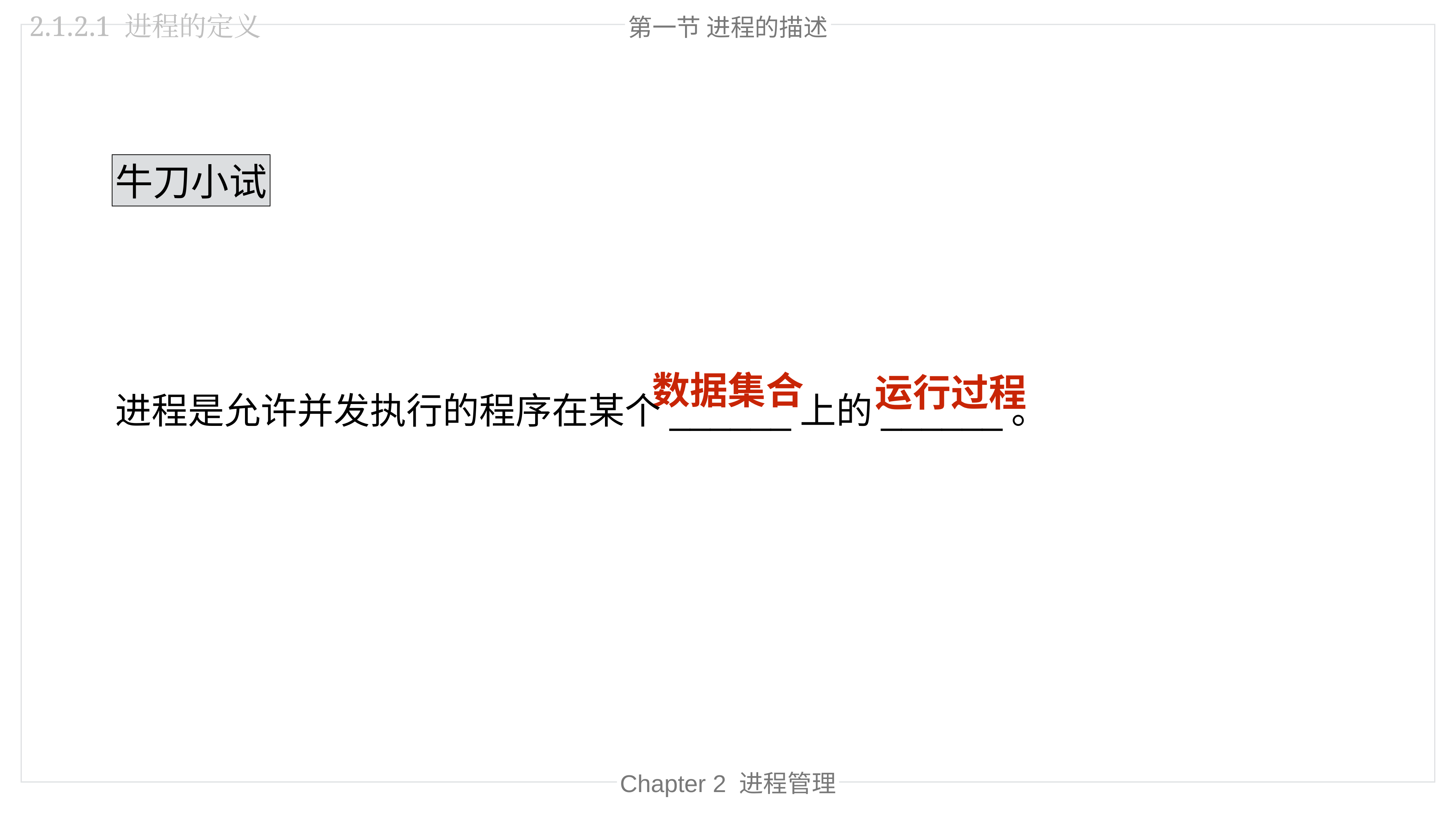

2.1.2.1 进程的定义
第一节 进程的描述

牛刀小试
数据集合
运行过程
进程是允许并发执行的程序在某个______上的______。
Chapter 2 进程管理